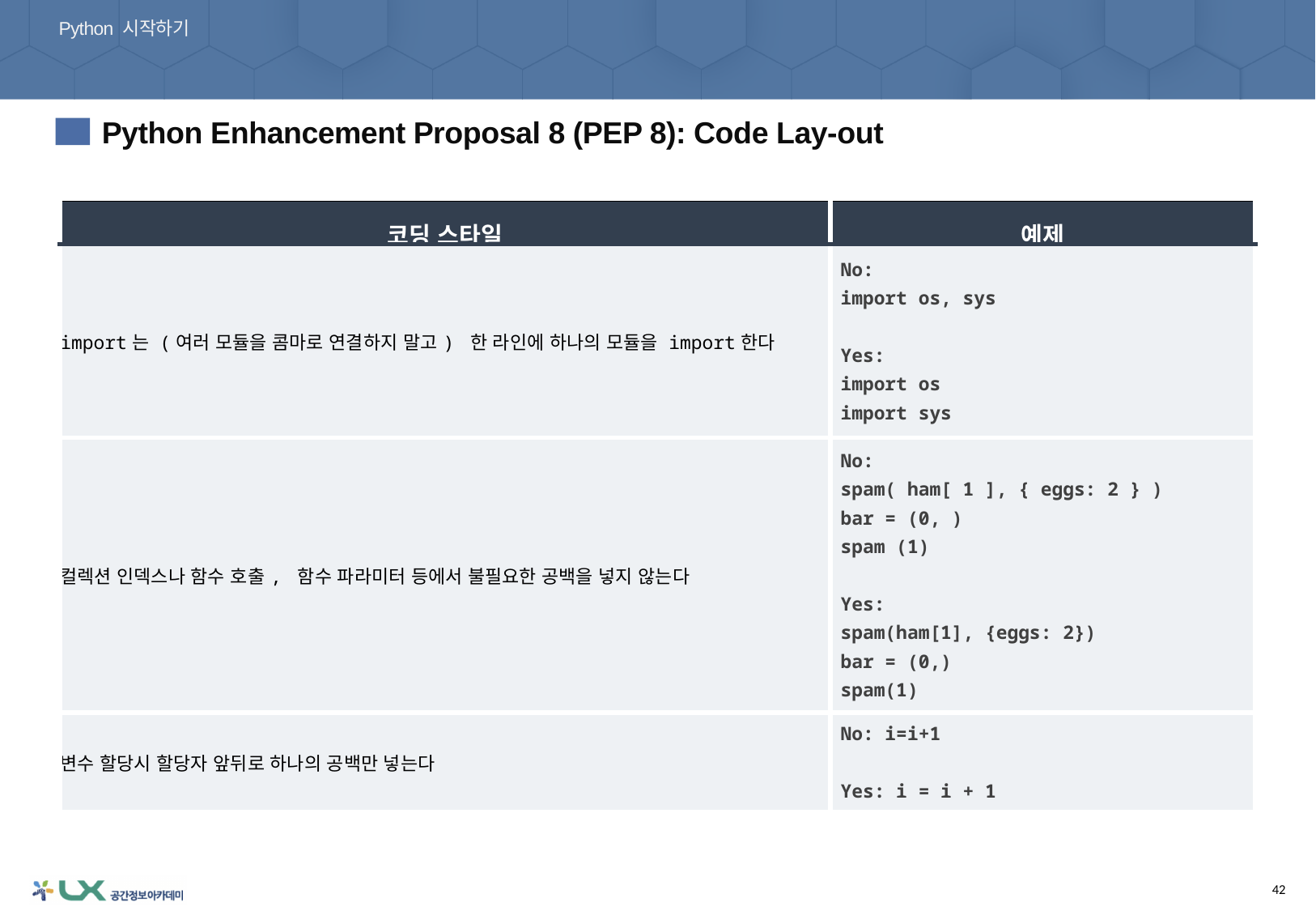

Python 시작하기
02. 코딩 스타일 가이드라인
Python Enhancement Proposal 8 (PEP 8): Code Lay-out
1
| 코딩 스타일 | 예제 |
| --- | --- |
| import는 (여러 모듈을 콤마로 연결하지 말고) 한 라인에 하나의 모듈을 import한다 | No: import os, sys Yes: import os import sys |
| 컬렉션 인덱스나 함수 호출, 함수 파라미터 등에서 불필요한 공백을 넣지 않는다 | No: spam( ham[ 1 ], { eggs: 2 } ) bar = (0, ) spam (1) Yes: spam(ham[1], {eggs: 2}) bar = (0,) spam(1) |
| 변수 할당시 할당자 앞뒤로 하나의 공백만 넣는다 | No: i=i+1 Yes: i = i + 1 |
42